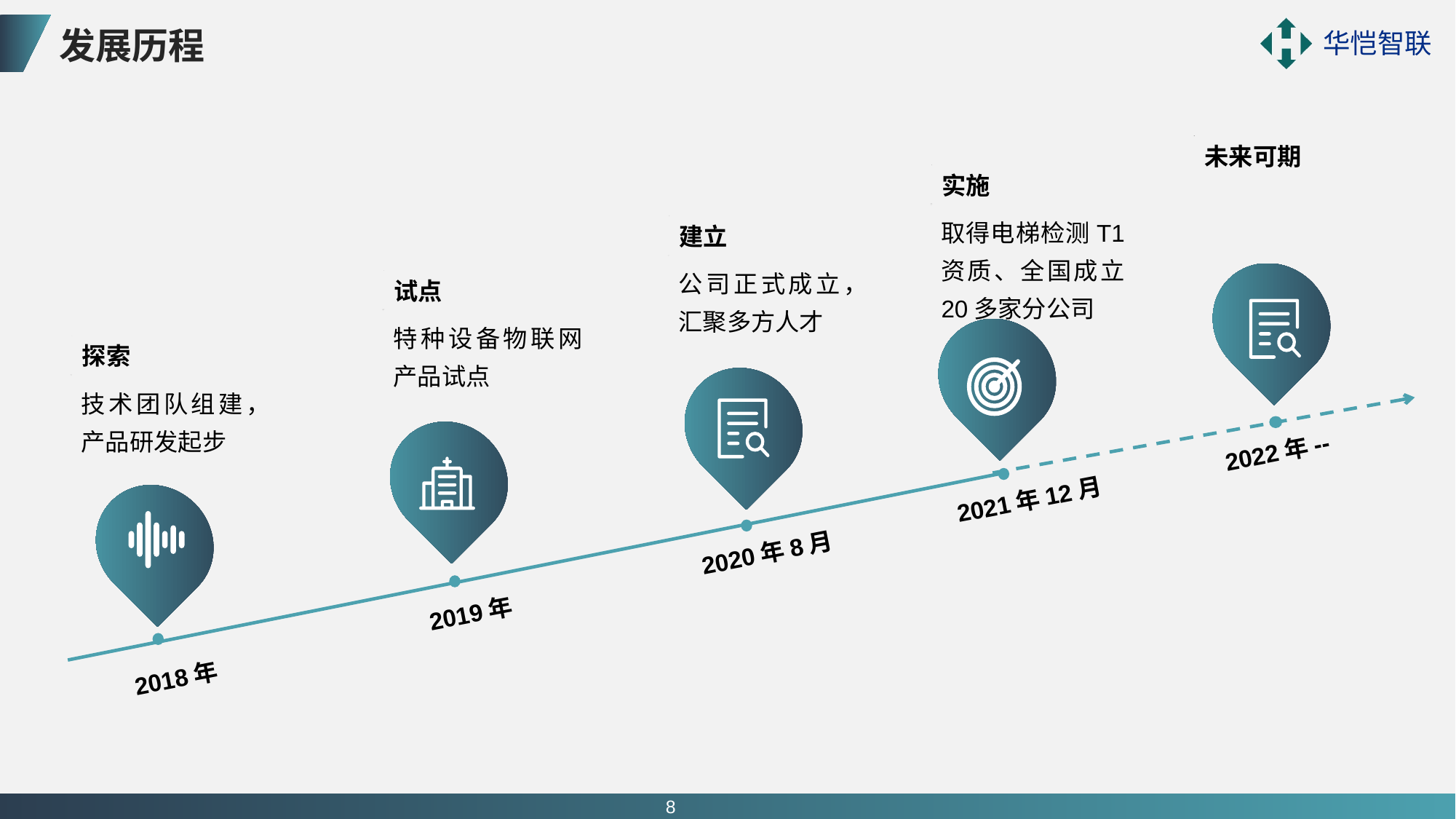

发展历程
未来可期
实施
取得电梯检测T1资质、全国成立20多家分公司
建立
公司正式成立，汇聚多方人才
试点
特种设备物联网产品试点

探索

技术团队组建，产品研发起步

2021年12月

2020年8月

2019年

2018年

2022年--
8